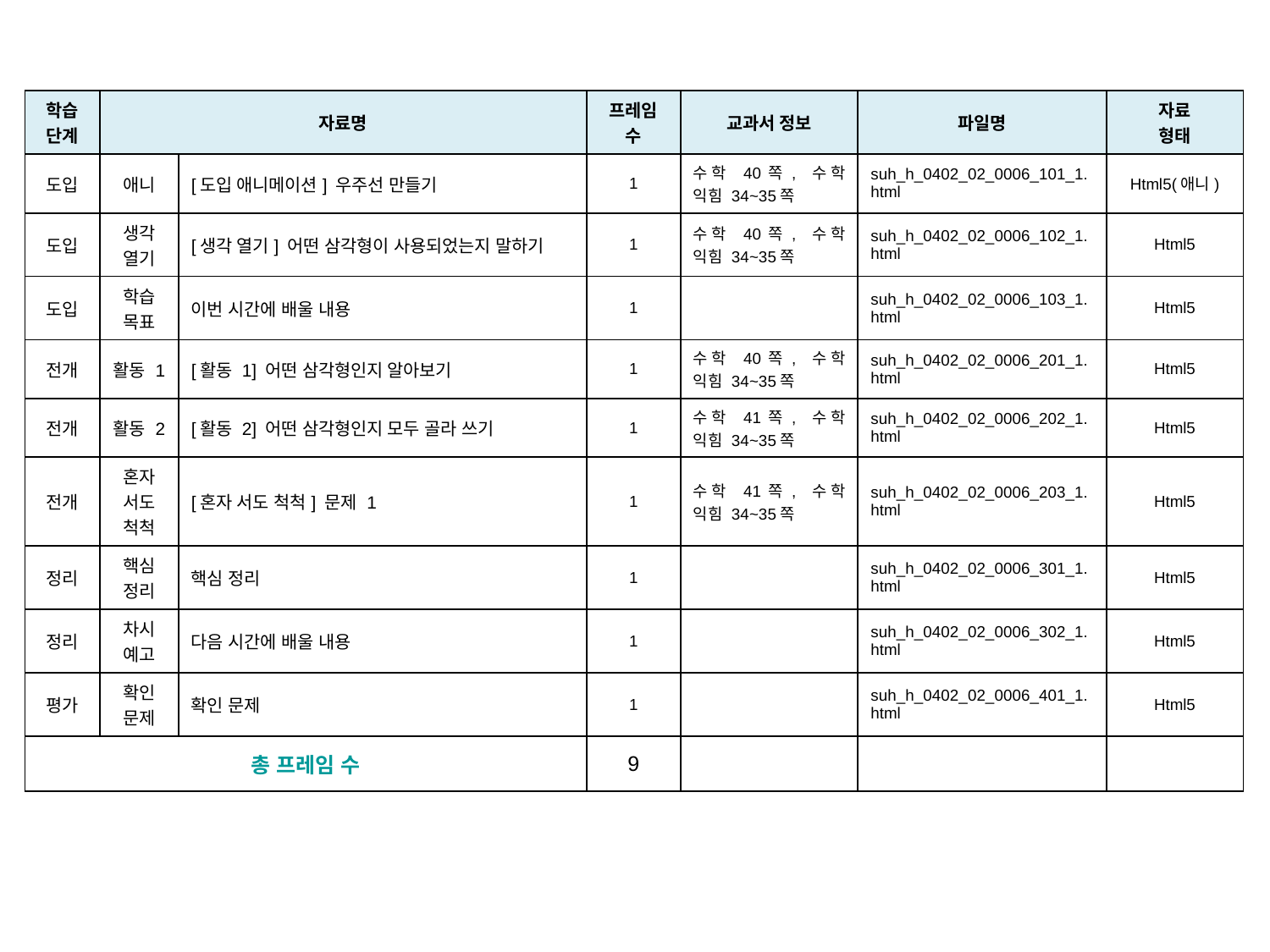

| 학습 단계 | 자료명 |  | 프레임 수 | 교과서 정보 | 파일명 | 자료 형태 |
| --- | --- | --- | --- | --- | --- | --- |
| 도입 | 애니 | [도입 애니메이션] 우주선 만들기 | 1 | 수학 40쪽, 수학 익힘 34~35쪽 | suh\_h\_0402\_02\_0006\_101\_1.html | Html5(애니) |
| 도입 | 생각 열기 | [생각 열기] 어떤 삼각형이 사용되었는지 말하기 | 1 | 수학 40쪽, 수학 익힘 34~35쪽 | suh\_h\_0402\_02\_0006\_102\_1.html | Html5 |
| 도입 | 학습 목표 | 이번 시간에 배울 내용 | 1 |  | suh\_h\_0402\_02\_0006\_103\_1.html | Html5 |
| 전개 | 활동 1 | [활동 1] 어떤 삼각형인지 알아보기 | 1 | 수학 40쪽, 수학 익힘 34~35쪽 | suh\_h\_0402\_02\_0006\_201\_1.html | Html5 |
| 전개 | 활동 2 | [활동 2] 어떤 삼각형인지 모두 골라 쓰기 | 1 | 수학 41쪽, 수학 익힘 34~35쪽 | suh\_h\_0402\_02\_0006\_202\_1.html | Html5 |
| 전개 | 혼자 서도 척척 | [혼자 서도 척척] 문제 1 | 1 | 수학 41쪽, 수학 익힘 34~35쪽 | suh\_h\_0402\_02\_0006\_203\_1.html | Html5 |
| 정리 | 핵심 정리 | 핵심 정리 | 1 |  | suh\_h\_0402\_02\_0006\_301\_1.html | Html5 |
| 정리 | 차시 예고 | 다음 시간에 배울 내용 | 1 |  | suh\_h\_0402\_02\_0006\_302\_1.html | Html5 |
| 평가 | 확인 문제 | 확인 문제 | 1 |  | suh\_h\_0402\_02\_0006\_401\_1.html | Html5 |
| 총 프레임 수 |  |  | 9 |  |  |  |